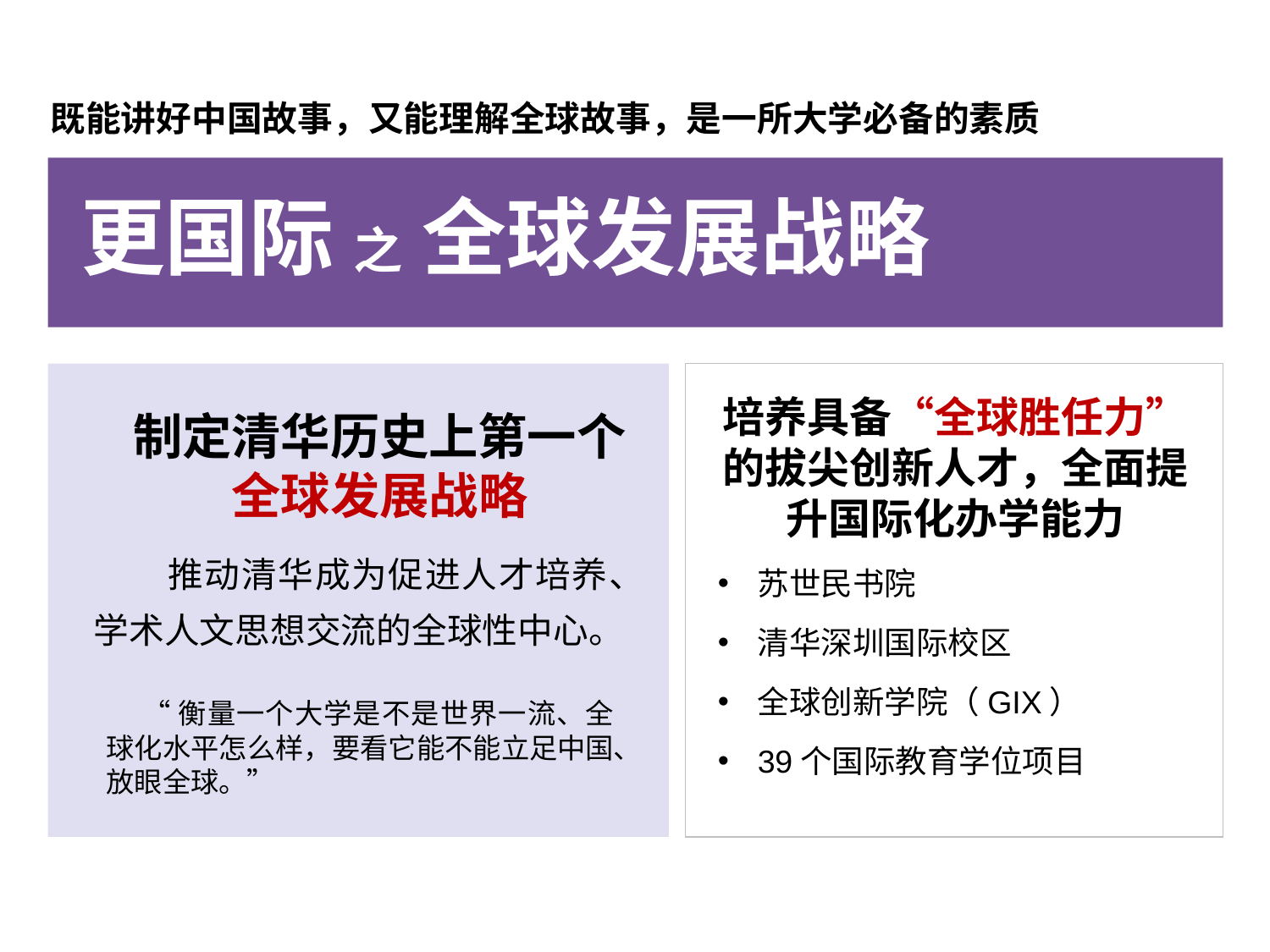

既能讲好中国故事，又能理解全球故事，是一所大学必备的素质

更国际 之 全球发展战略

制定清华历史上第一个全球发展战略
       推动清华成为促进人才培养、学术人文思想交流的全球性中心。
    “衡量一个大学是不是世界一流、全球化水平怎么样，要看它能不能立足中国、放眼全球。”

培养具备“全球胜任力”的拔尖创新人才，全面提升国际化办学能力
苏世民书院
清华深圳国际校区
全球创新学院（GIX）
39个国际教育学位项目